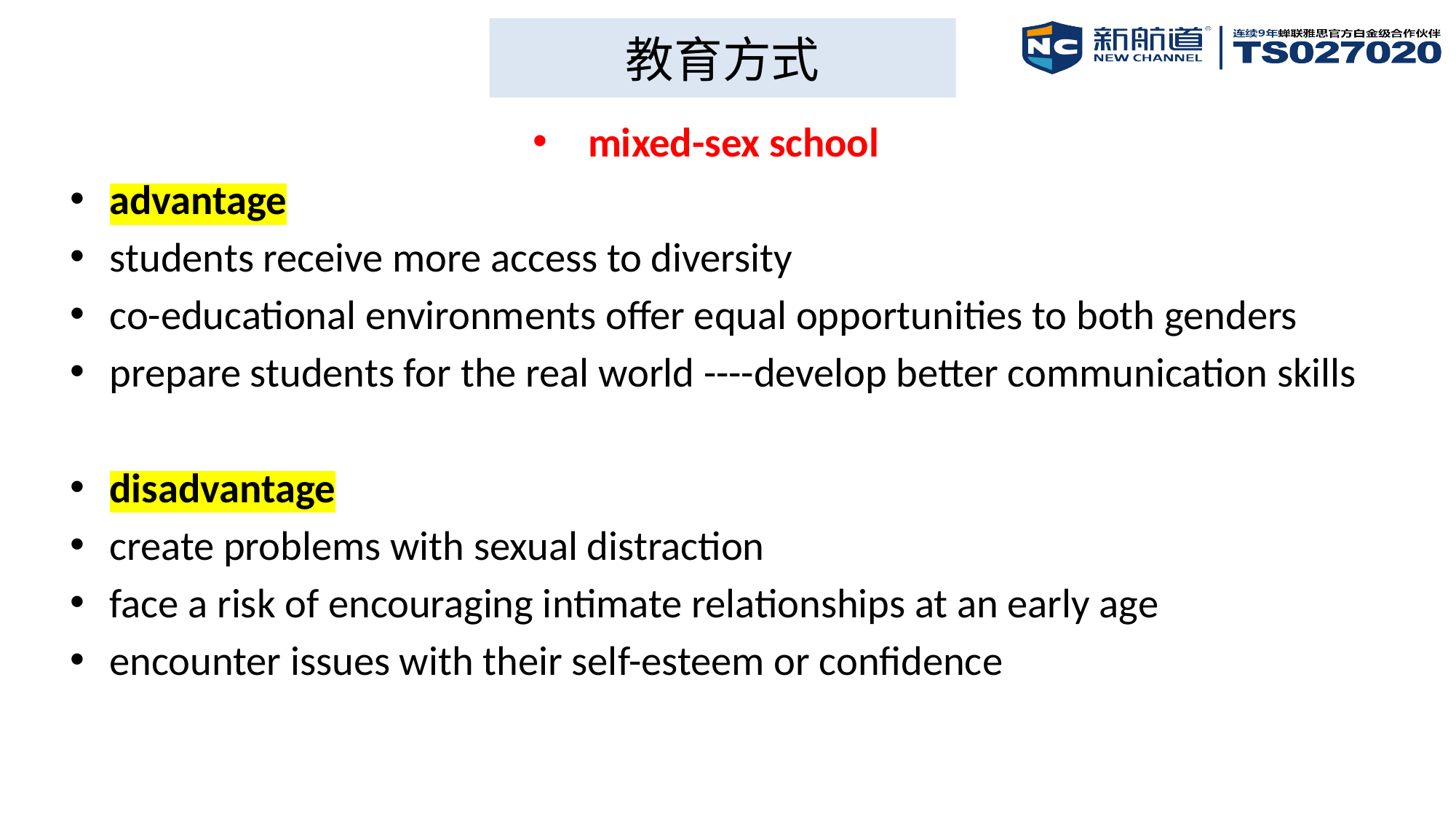

# 教育方式
mixed-sex school
advantage
students receive more access to diversity
co-educational environments offer equal opportunities to both genders
prepare students for the real world ----develop better communication skills

disadvantage
create problems with sexual distraction
face a risk of encouraging intimate relationships at an early age
encounter issues with their self-esteem or confidence